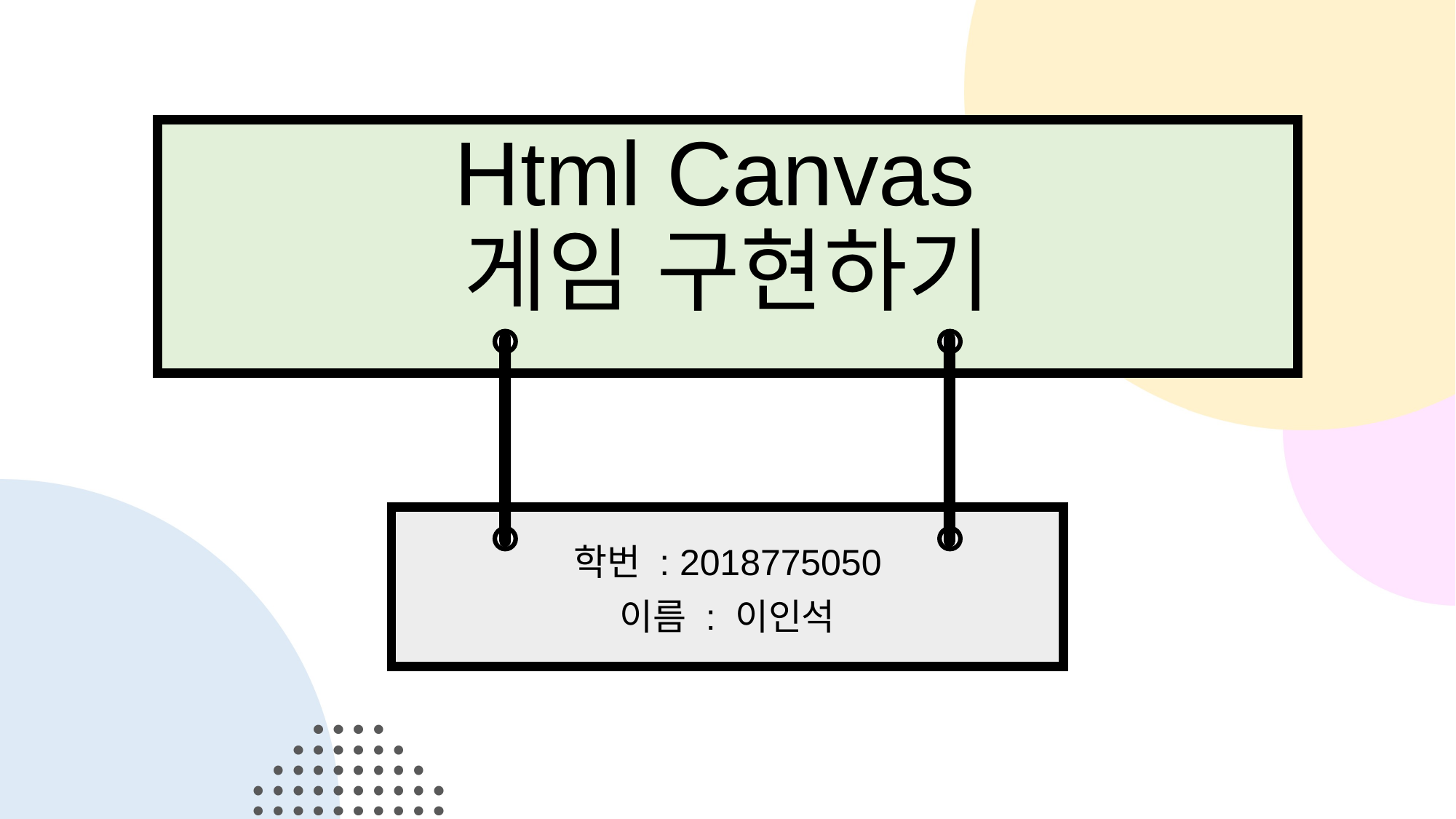

Html Canvas
게임 구현하기

학번 : 2018775050
이름 : 이인석